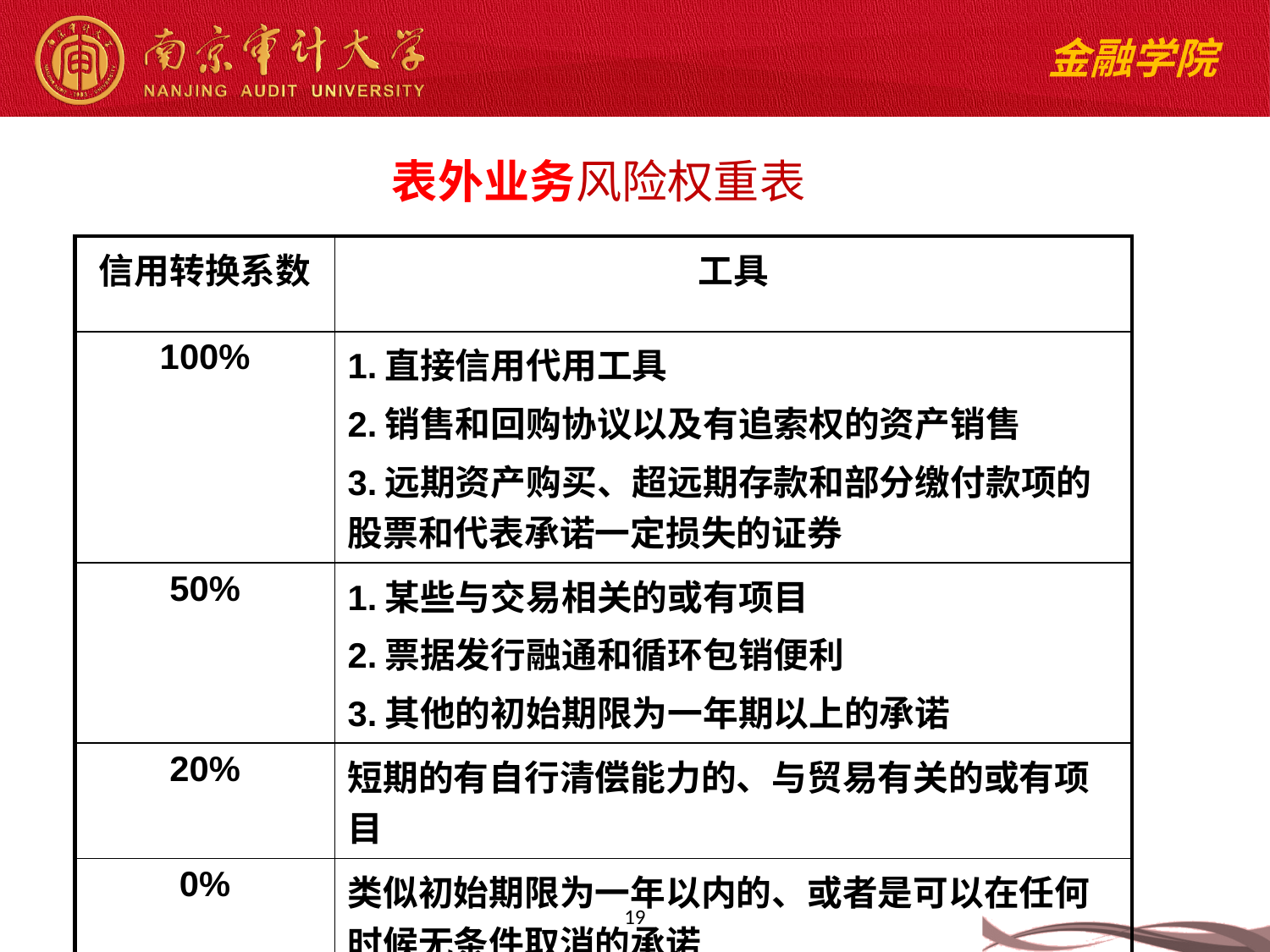

表外业务风险权重表

| 信用转换系数 | 工具 |
| --- | --- |
| 100% | 1.直接信用代用工具 2.销售和回购协议以及有追索权的资产销售 3.远期资产购买、超远期存款和部分缴付款项的股票和代表承诺一定损失的证券 |
| 50% | 1.某些与交易相关的或有项目 2.票据发行融通和循环包销便利 3.其他的初始期限为一年期以上的承诺 |
| 20% | 短期的有自行清偿能力的、与贸易有关的或有项目 |
| 0% | 类似初始期限为一年以内的、或者是可以在任何时候无条件取消的承诺 |
19